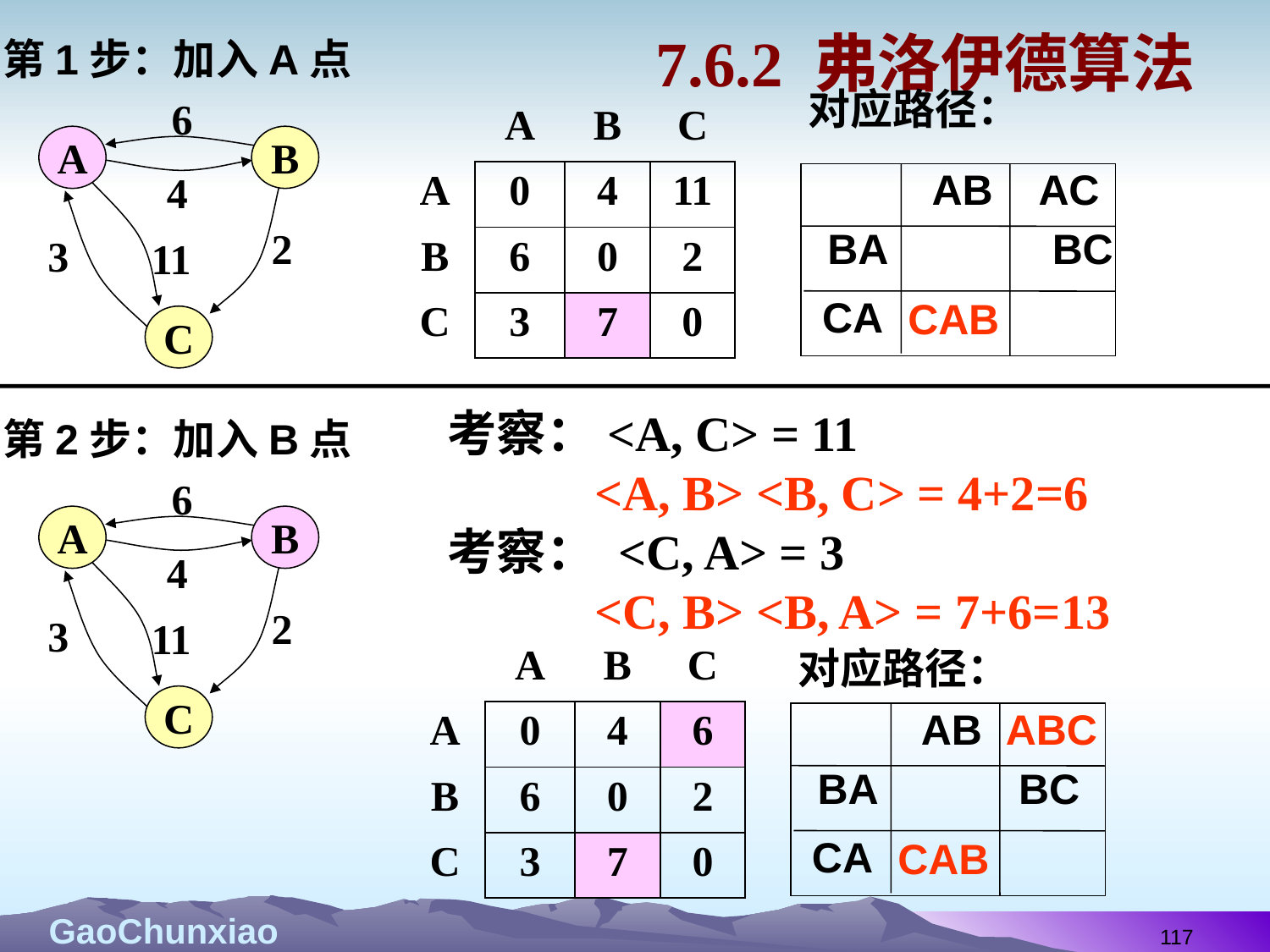

# 7.6.2 弗洛伊德算法
第1步：加入A点
对应路径：
AB    AC

BA              BC
CA
CAB
6
A
B

4

2
3
11
C
|  | A | B | C |
| --- | --- | --- | --- |
| A | 0 | 4 | 11 |
| B | 6 | 0 | 2 |
| C | 3 | 7 | 0 |

考察：<A, C> = 11
            <A, B> <B, C> = 4+2=6
考察： <C, A> = 3
            <C, B> <B, A> = 7+6=13
第2步：加入B点
6
A
B

4

2
3
11
C
|  | A | B | C |
| --- | --- | --- | --- |
| A | 0 | 4 | 6 |
| B | 6 | 0 | 2 |
| C | 3 | 7 | 0 |
对应路径：
AB  ABC

BA            BC
CA
CAB
117